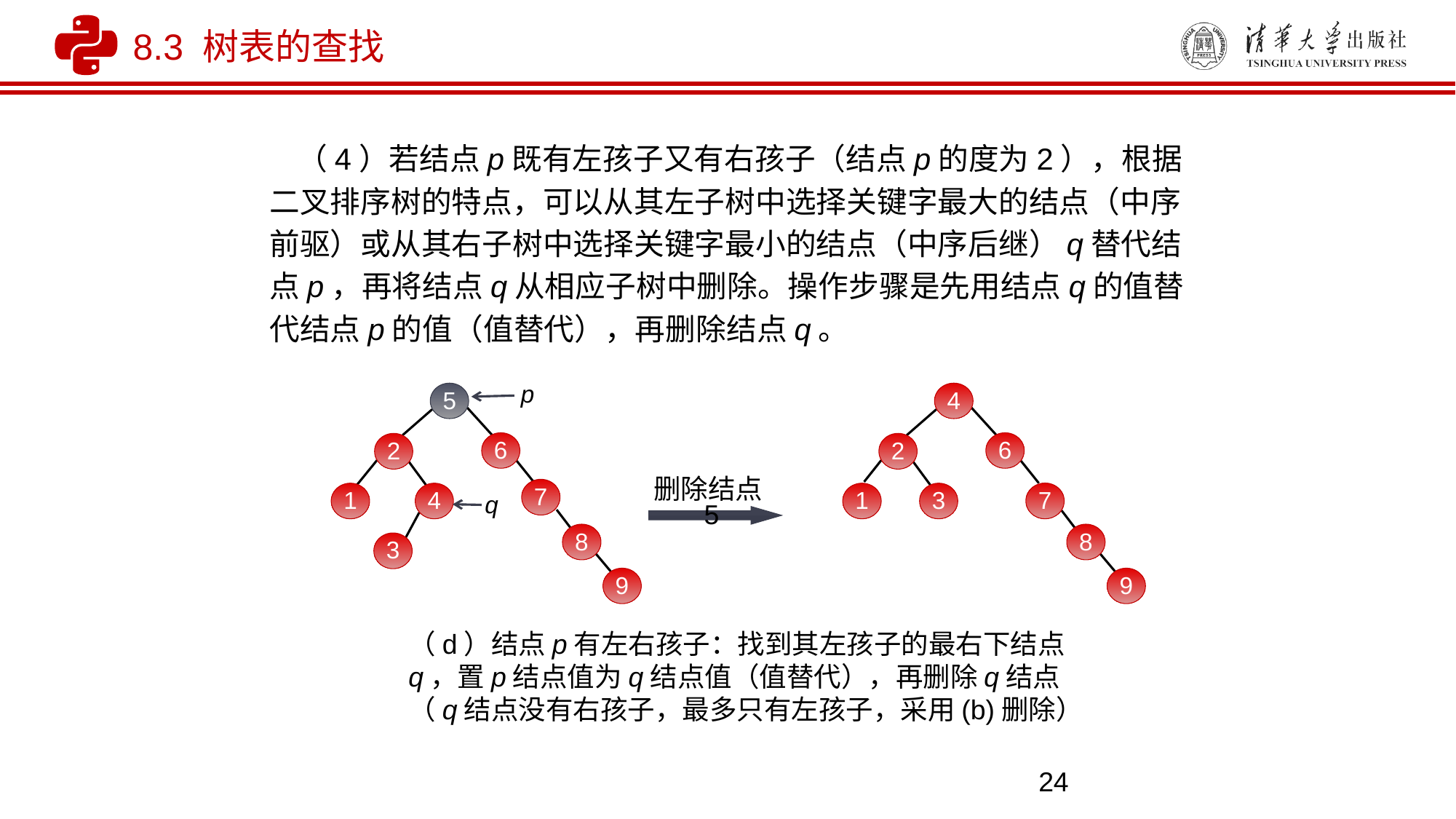

8.3 树表的查找
   （4）若结点p既有左孩子又有右孩子（结点p的度为2），根据二叉排序树的特点，可以从其左子树中选择关键字最大的结点（中序前驱）或从其右子树中选择关键字最小的结点（中序后继）q替代结点p，再将结点q从相应子树中删除。操作步骤是先用结点q的值替代结点p的值（值替代），再删除结点q。
p
5
4

6
6
2
2

删除结点5
7
7
1
4
1
3
q

8
8
3

9
9
（d）结点p有左右孩子：找到其左孩子的最右下结点q，置p结点值为q结点值（值替代），再删除q结点（q结点没有右孩子，最多只有左孩子，采用(b)删除）
24